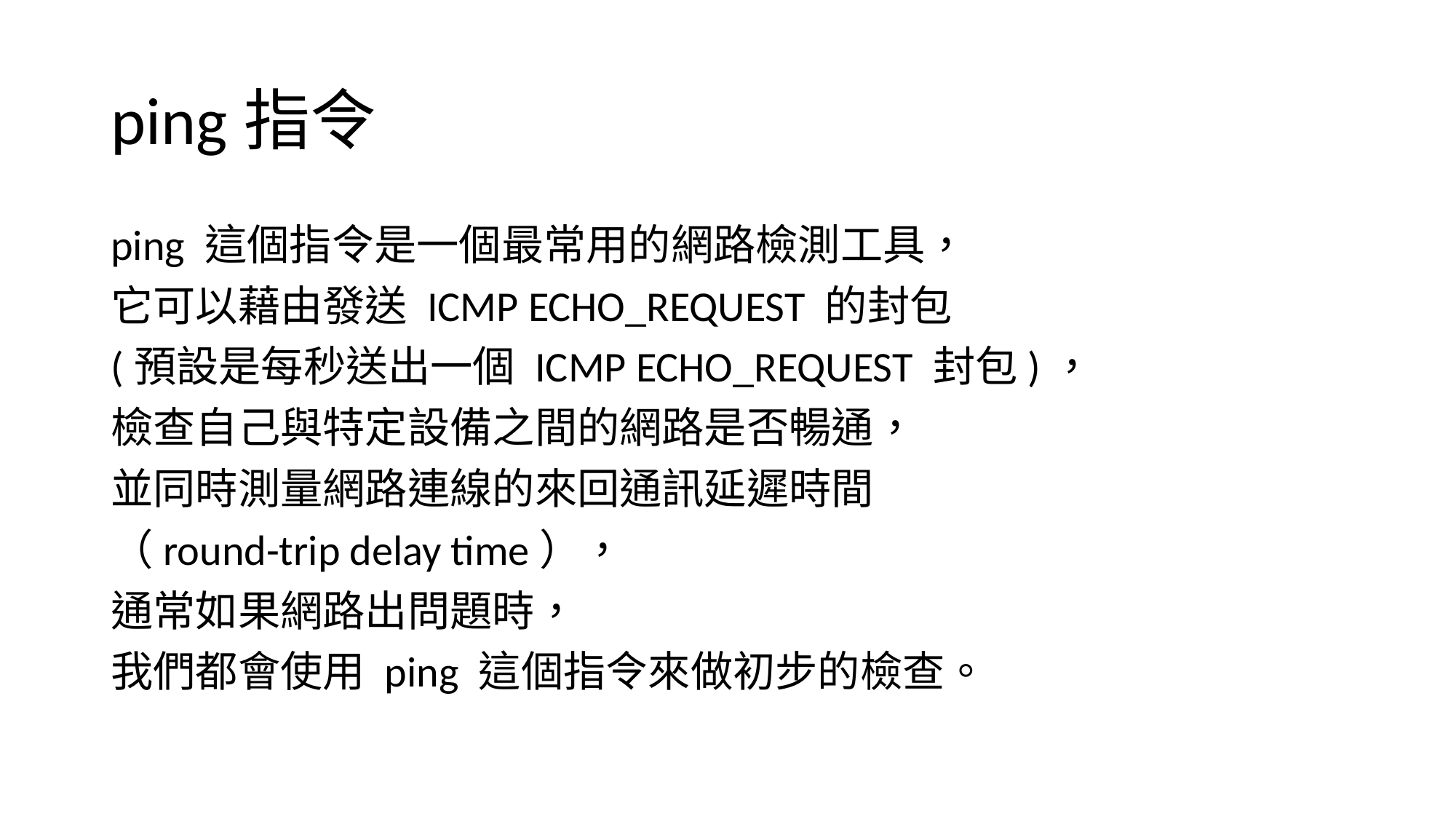

# ping指令
ping 這個指令是一個最常用的網路檢測工具，
它可以藉由發送 ICMP ECHO_REQUEST 的封包
(預設是每秒送出一個 ICMP ECHO_REQUEST 封包)，
檢查自己與特定設備之間的網路是否暢通，
並同時測量網路連線的來回通訊延遲時間
（round-trip delay time），
通常如果網路出問題時，
我們都會使用 ping 這個指令來做初步的檢查。